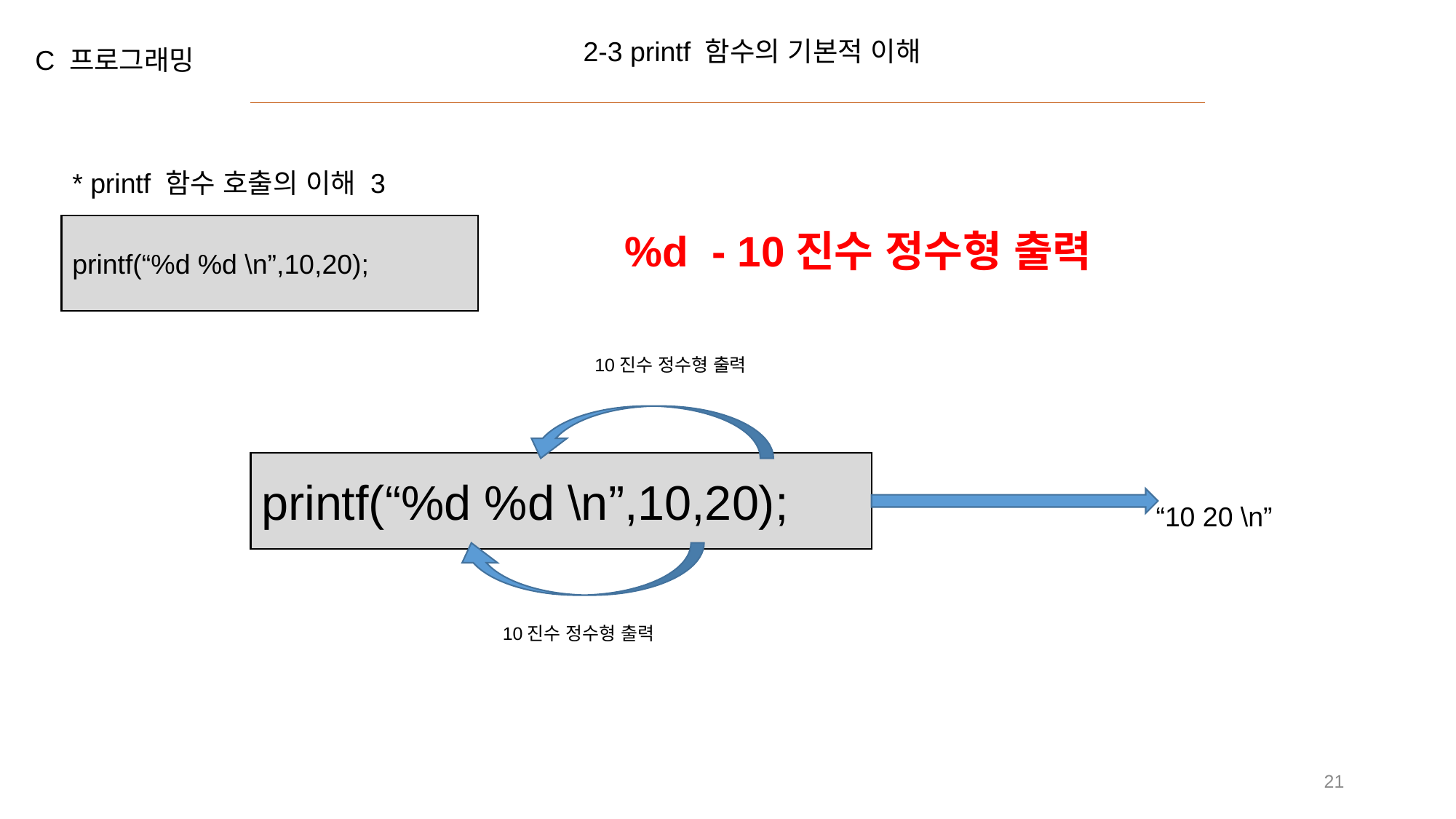

2-3 printf 함수의 기본적 이해
C 프로그래밍
* printf 함수 호출의 이해 3
printf(“%d %d \n”,10,20);
%d  - 10진수 정수형 출력
10진수 정수형 출력

printf(“%d %d \n”,10,20);
“10 20 \n”

10진수 정수형 출력
21